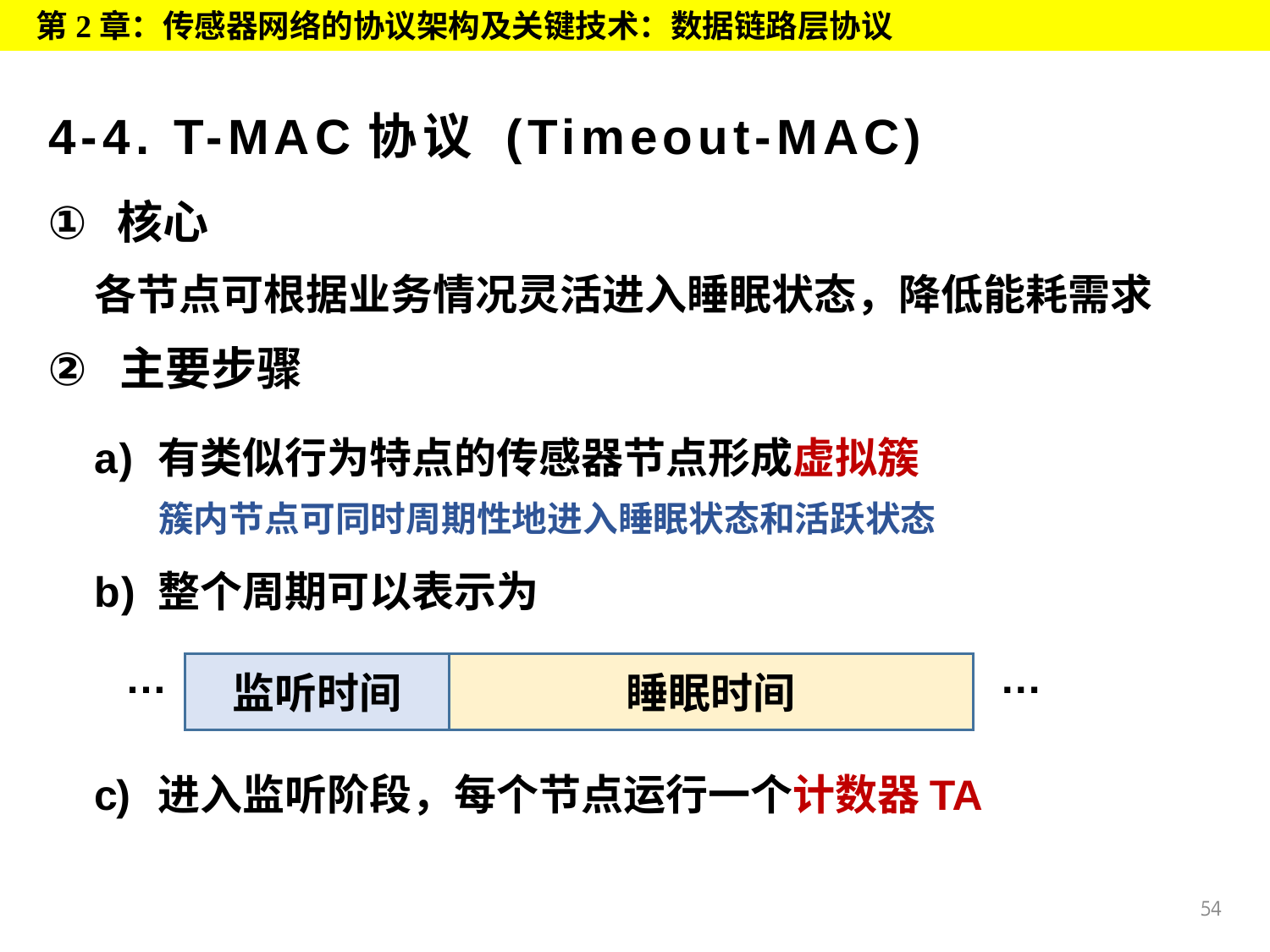

第2章：传感器网络的协议架构及关键技术：数据链路层协议
# 4-4. T-MAC协议 (Timeout-MAC)
 核心
各节点可根据业务情况灵活进入睡眠状态，降低能耗需求
主要步骤
有类似行为特点的传感器节点形成虚拟簇
簇内节点可同时周期性地进入睡眠状态和活跃状态
整个周期可以表示为
…
…
监听时间
睡眠时间
进入监听阶段，每个节点运行一个计数器TA
54